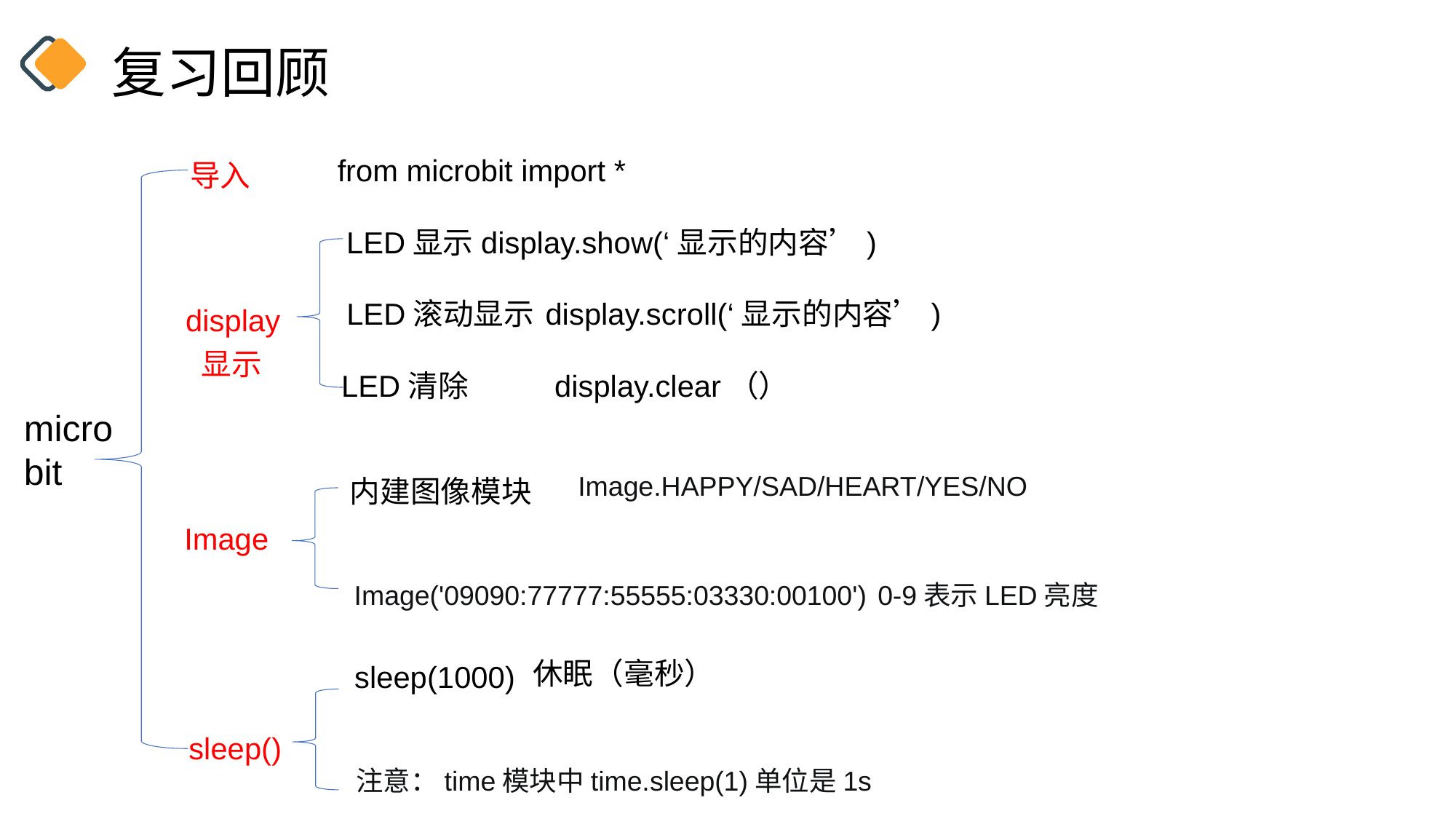

复习回顾

from microbit import *
导入

LED显示
 display.show(‘显示的内容’)

LED滚动显示
display.scroll(‘显示的内容’)
display
显示
LED清除
display.clear（）
microbit
Image.HAPPY/SAD/HEART/YES/NO
内建图像模块

Image
Image('09090:77777:55555:03330:00100')
0-9表示LED亮度
休眠（毫秒）
 sleep(1000)

sleep()
注意：time模块中time.sleep(1)单位是1s